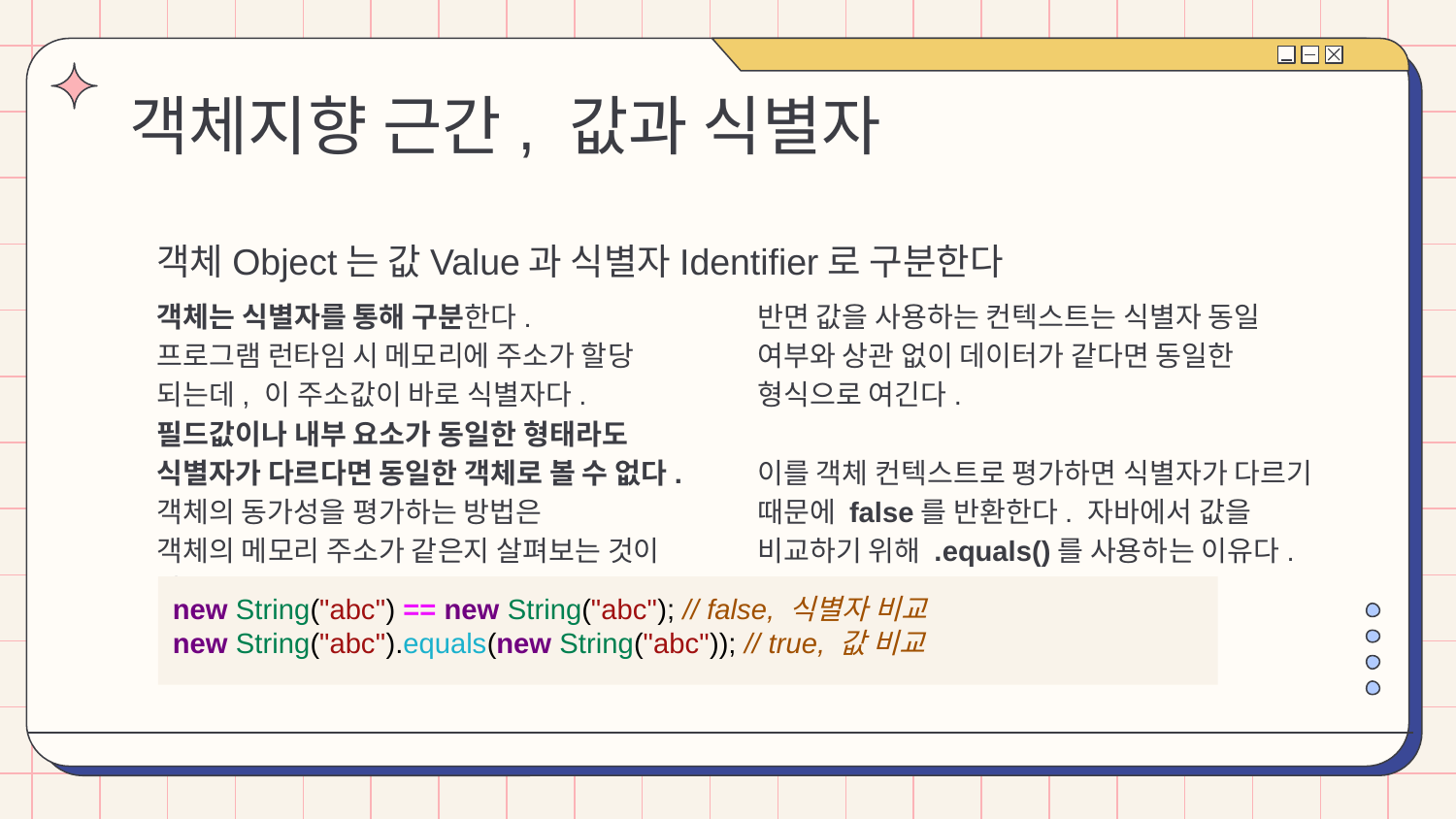

# 객체지향 근간, 값과 식별자
객체Object는 값Value과 식별자Identifier로 구분한다
객체는 식별자를 통해 구분한다.
프로그램 런타임 시 메모리에 주소가 할당 되는데, 이 주소값이 바로 식별자다.
필드값이나 내부 요소가 동일한 형태라도 식별자가 다르다면 동일한 객체로 볼 수 없다.
객체의 동가성을 평가하는 방법은
객체의 메모리 주소가 같은지 살펴보는 것이다.
반면 값을 사용하는 컨텍스트는 식별자 동일 여부와 상관 없이 데이터가 같다면 동일한 형식으로 여긴다.

이를 객체 컨텍스트로 평가하면 식별자가 다르기 때문에 false를 반환한다. 자바에서 값을 비교하기 위해 .equals()를 사용하는 이유다.
new String("abc") == new String("abc"); // false, 식별자 비교
new String("abc").equals(new String("abc")); // true, 값 비교